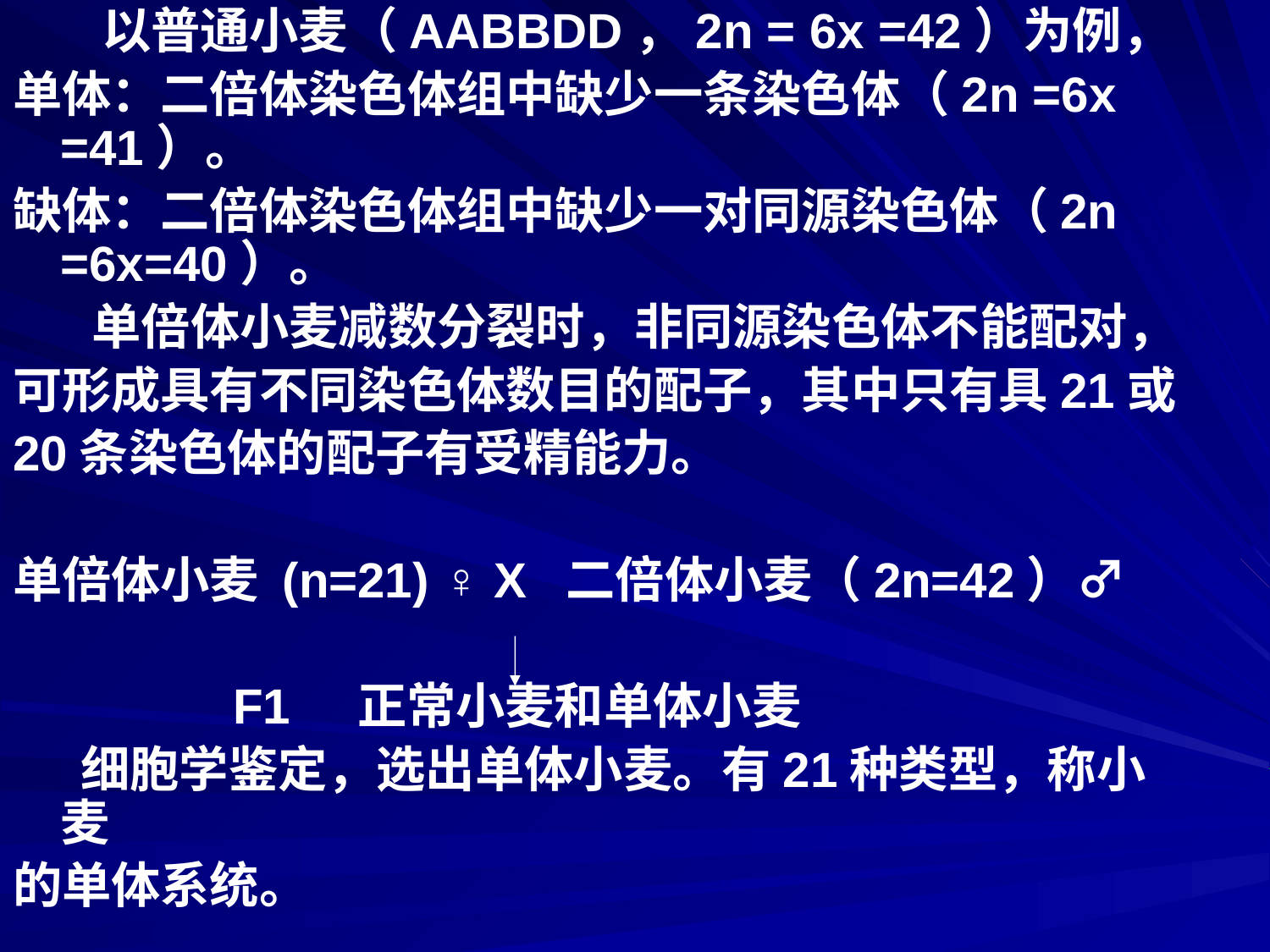

以普通小麦（AABBDD，2n = 6x =42）为例，
单体：二倍体染色体组中缺少一条染色体（2n =6x =41）。
缺体：二倍体染色体组中缺少一对同源染色体（2n =6x=40）。
      单倍体小麦减数分裂时，非同源染色体不能配对，
可形成具有不同染色体数目的配子，其中只有具21或
20条染色体的配子有受精能力。

单倍体小麦 (n=21) ♀ X  二倍体小麦（2n=42）♂

                F1    正常小麦和单体小麦
     细胞学鉴定，选出单体小麦。有21种类型，称小麦
的单体系统。